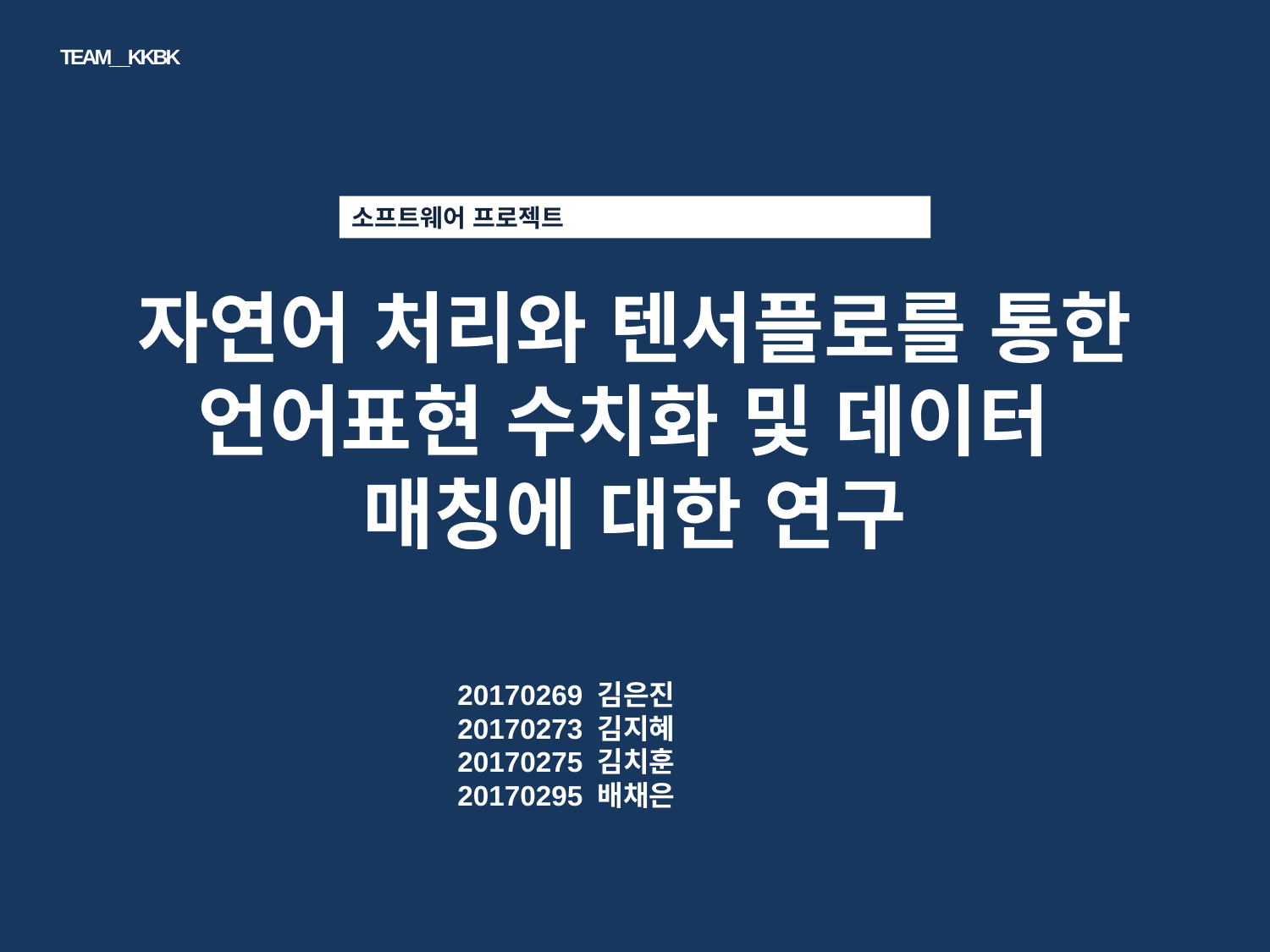

TEAM__KKBK
소프트웨어 프로젝트
자연어 처리와 텐서플로를 통한 언어표현 수치화 및 데이터
매칭에 대한 연구

20170269 김은진
20170273 김지혜
20170275 김치훈
20170295 배채은